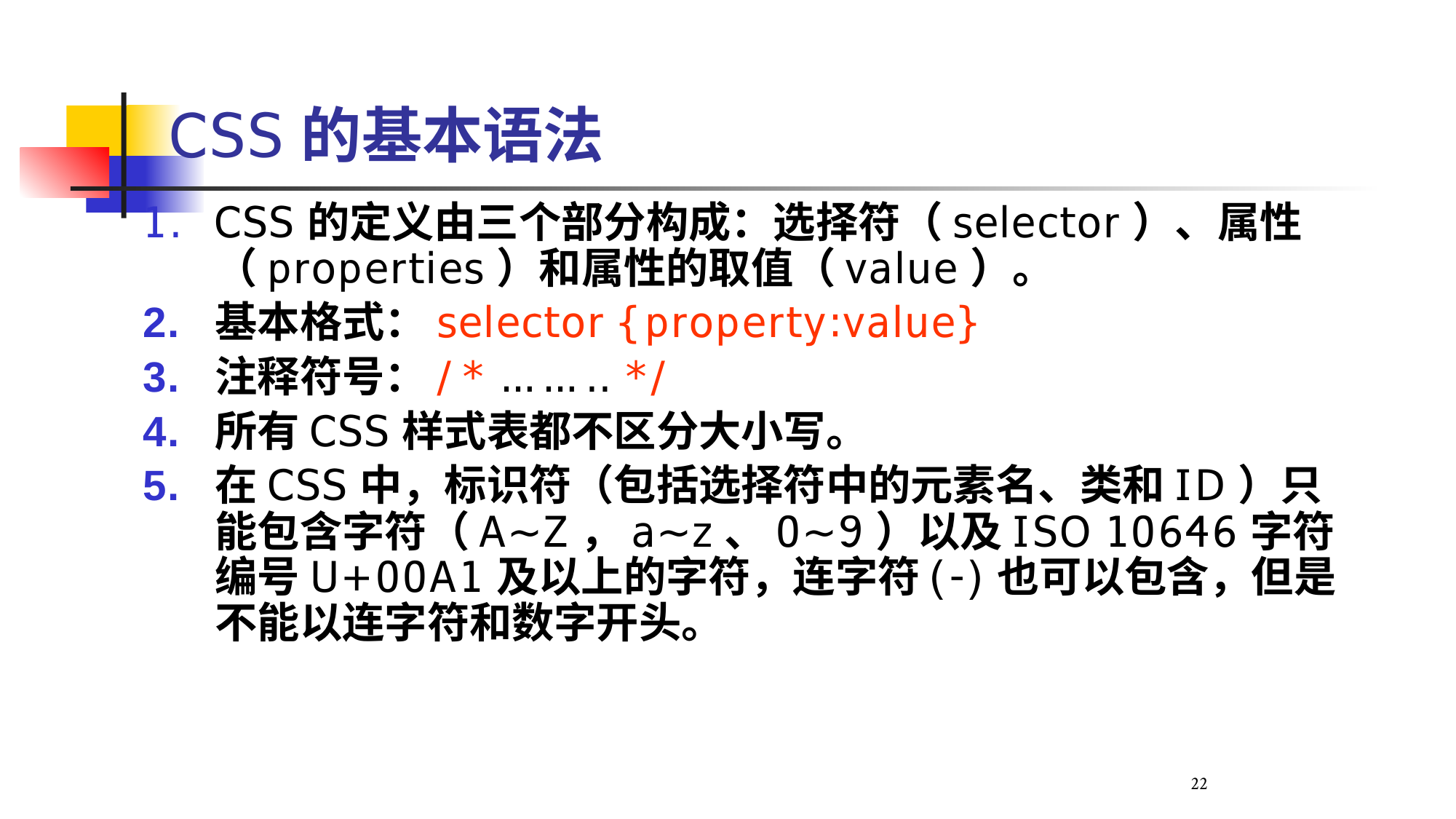

# CSS的基本语法
CSS的定义由三个部分构成：选择符（selector）、属性（properties）和属性的取值（value）。
基本格式：selector {property:value}
注释符号：/* …….. */
所有CSS样式表都不区分大小写。
在CSS中，标识符（包括选择符中的元素名、类和ID）只能包含字符（A~Z，a~z、0~9）以及ISO 10646字符编号U+00A1及以上的字符，连字符(-)也可以包含，但是不能以连字符和数字开头。

22